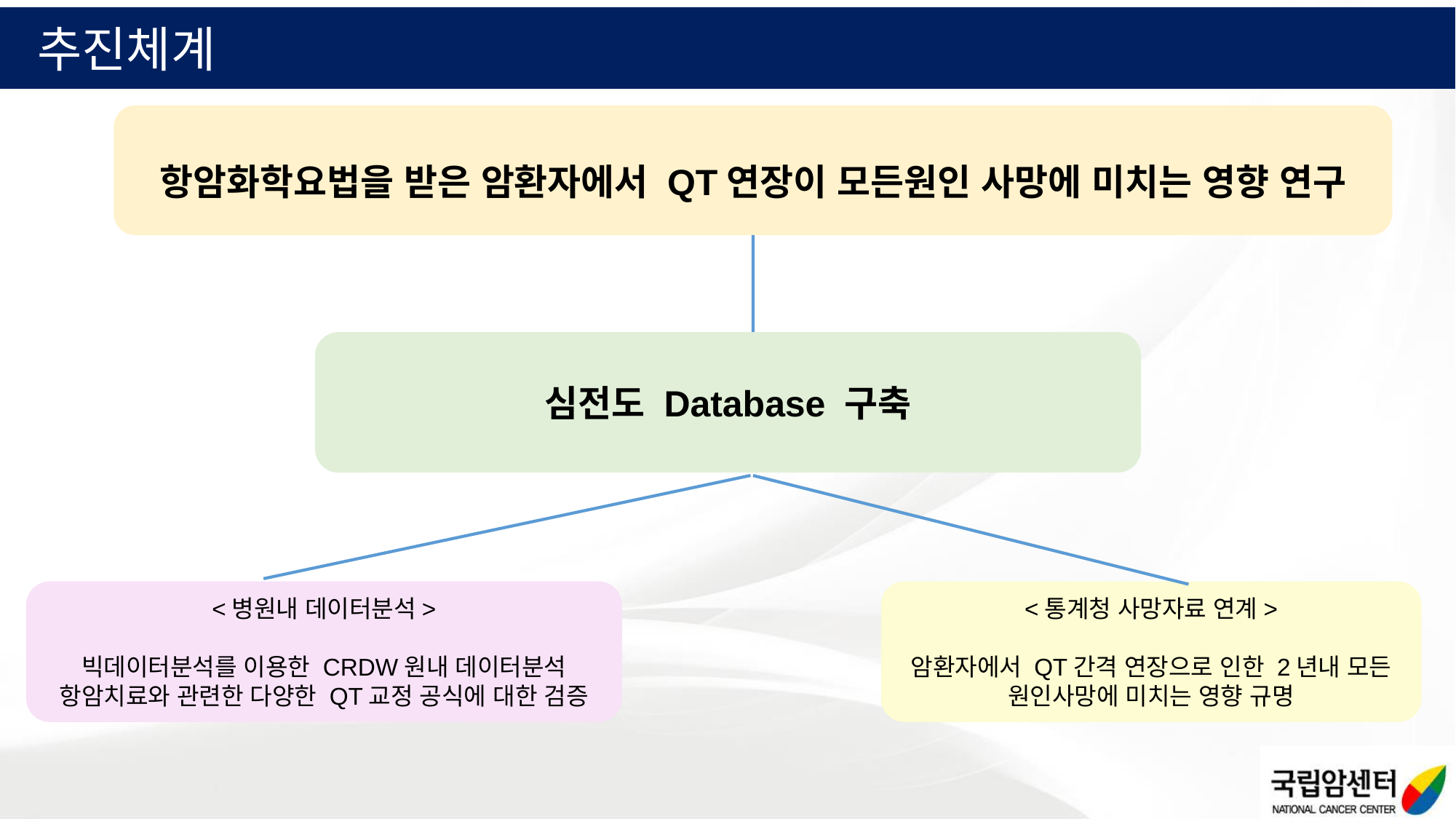

추진체계
항암화학요법을 받은 암환자에서 QT연장이 모든원인 사망에 미치는 영향 연구
심전도 Database 구축
<병원내 데이터분석>

빅데이터분석를 이용한 CRDW원내 데이터분석
항암치료와 관련한 다양한 QT교정 공식에 대한 검증
<통계청 사망자료 연계>

암환자에서 QT간격 연장으로 인한 2년내 모든 원인사망에 미치는 영향 규명